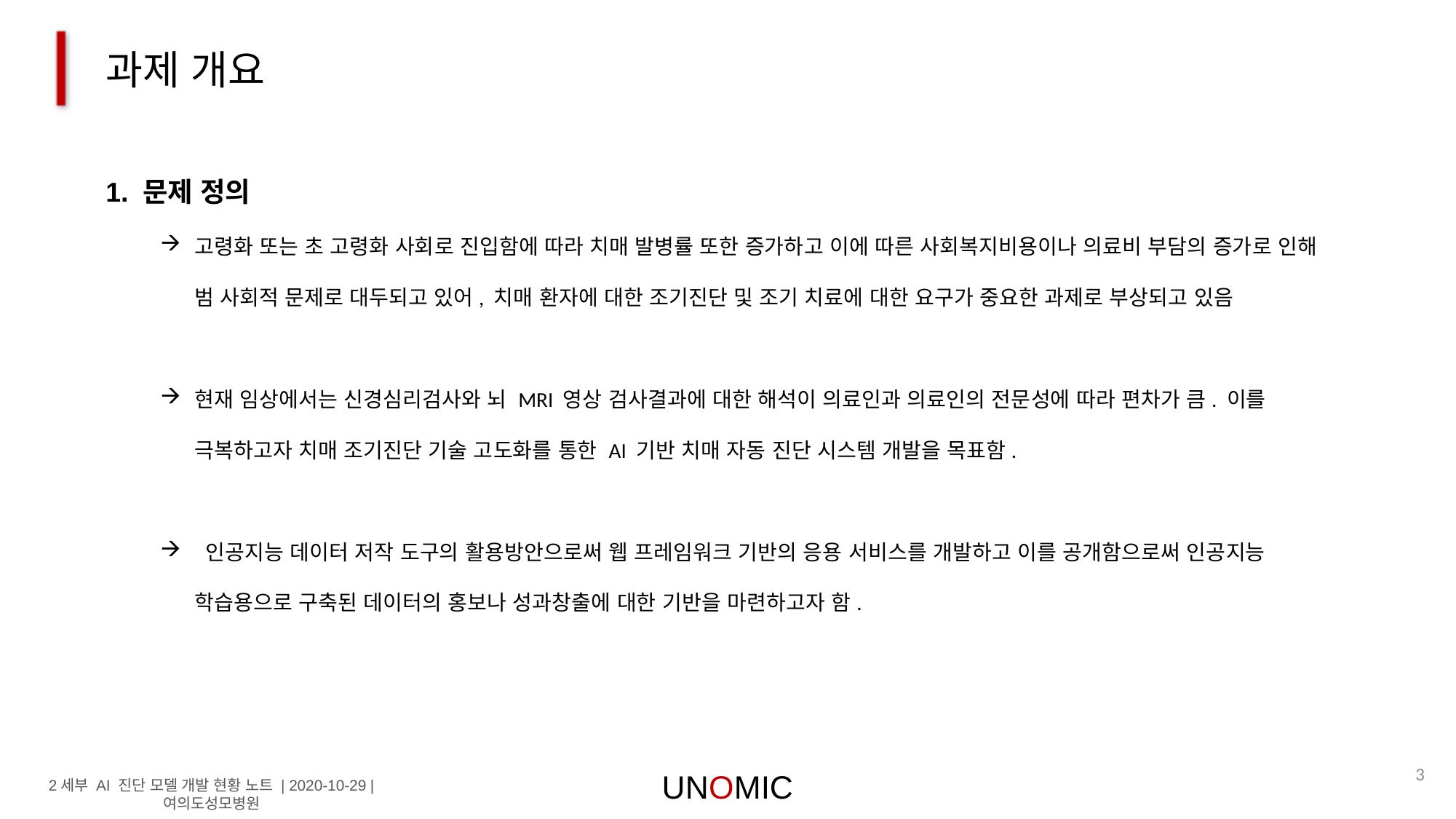

과제 개요
1. 문제 정의
고령화 또는 초 고령화 사회로 진입함에 따라 치매 발병률 또한 증가하고 이에 따른 사회복지비용이나 의료비 부담의 증가로 인해 범 사회적 문제로 대두되고 있어, 치매 환자에 대한 조기진단 및 조기 치료에 대한 요구가 중요한 과제로 부상되고 있음

현재 임상에서는 신경심리검사와 뇌 MRI 영상 검사결과에 대한 해석이 의료인과 의료인의 전문성에 따라 편차가 큼. 이를 극복하고자 치매 조기진단 기술 고도화를 통한 AI 기반 치매 자동 진단 시스템 개발을 목표함.

 인공지능 데이터 저작 도구의 활용방안으로써 웹 프레임워크 기반의 응용 서비스를 개발하고 이를 공개함으로써 인공지능 학습용으로 구축된 데이터의 홍보나 성과창출에 대한 기반을 마련하고자 함.

3
UNOMIC
2세부 AI 진단 모델 개발 현황 노트 | 2020-10-29 | 여의도성모병원